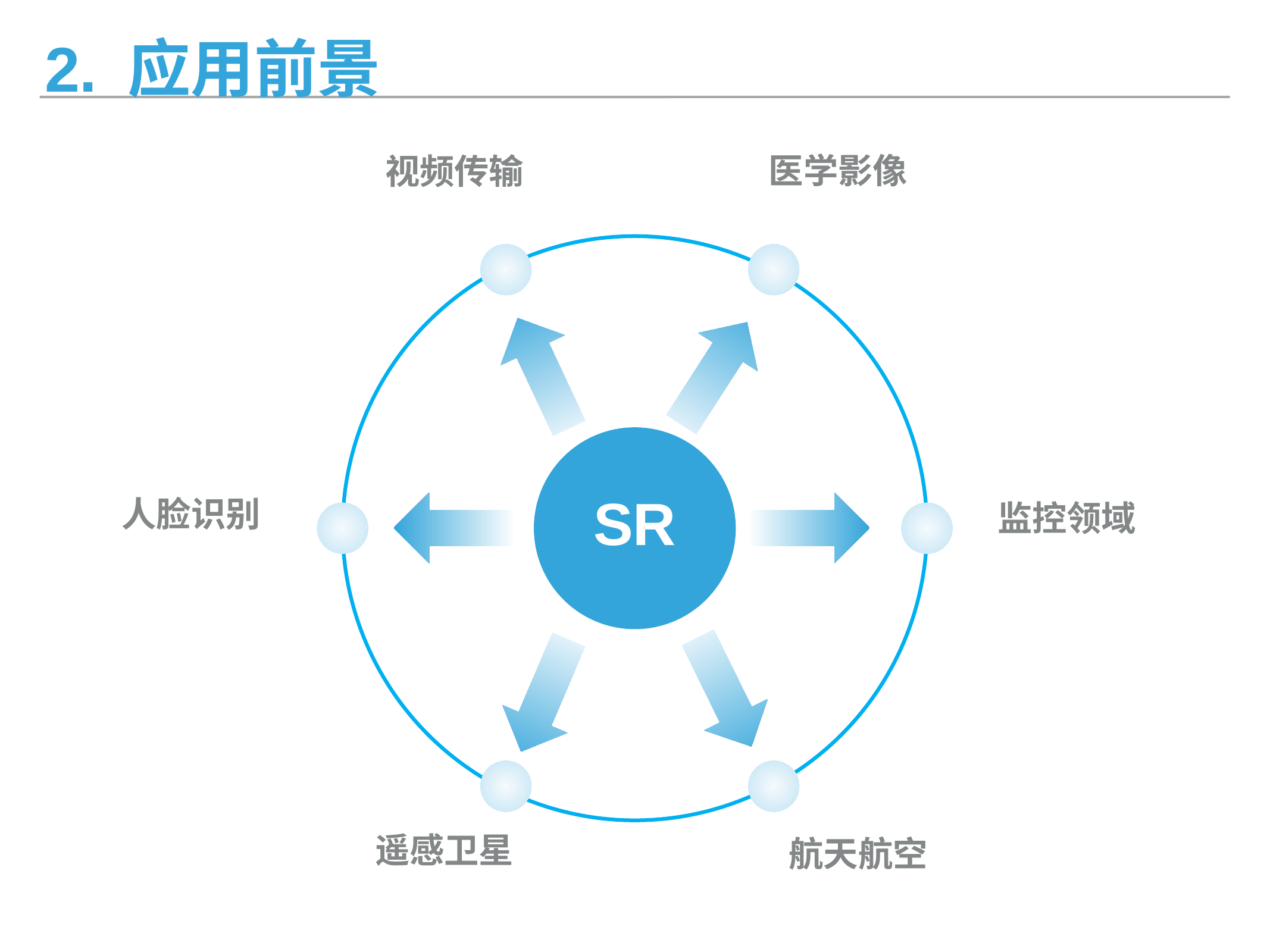

# 2. 应用前景
医学影像
视频传输

SR
人脸识别
监控领域

遥感卫星
航天航空